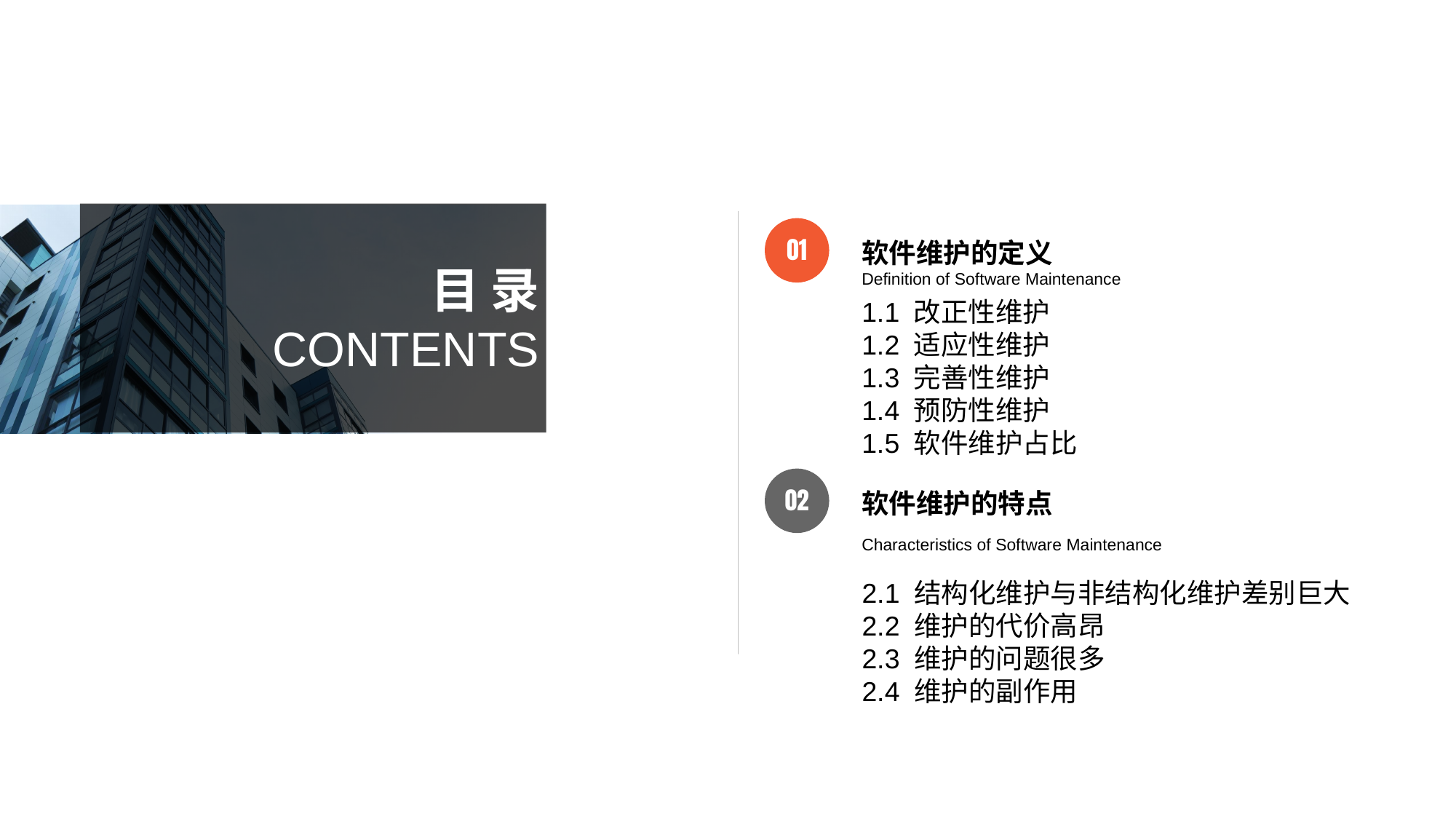

目 录
CONTENTS
01
软件维护的定义
Definition of Software Maintenance
1.1 改正性维护
1.2 适应性维护
1.3 完善性维护
1.4 预防性维护
1.5 软件维护占比
02
软件维护的特点
Characteristics of Software Maintenance
2.1 结构化维护与非结构化维护差别巨大
2.2 维护的代价高昂
2.3 维护的问题很多
2.4 维护的副作用